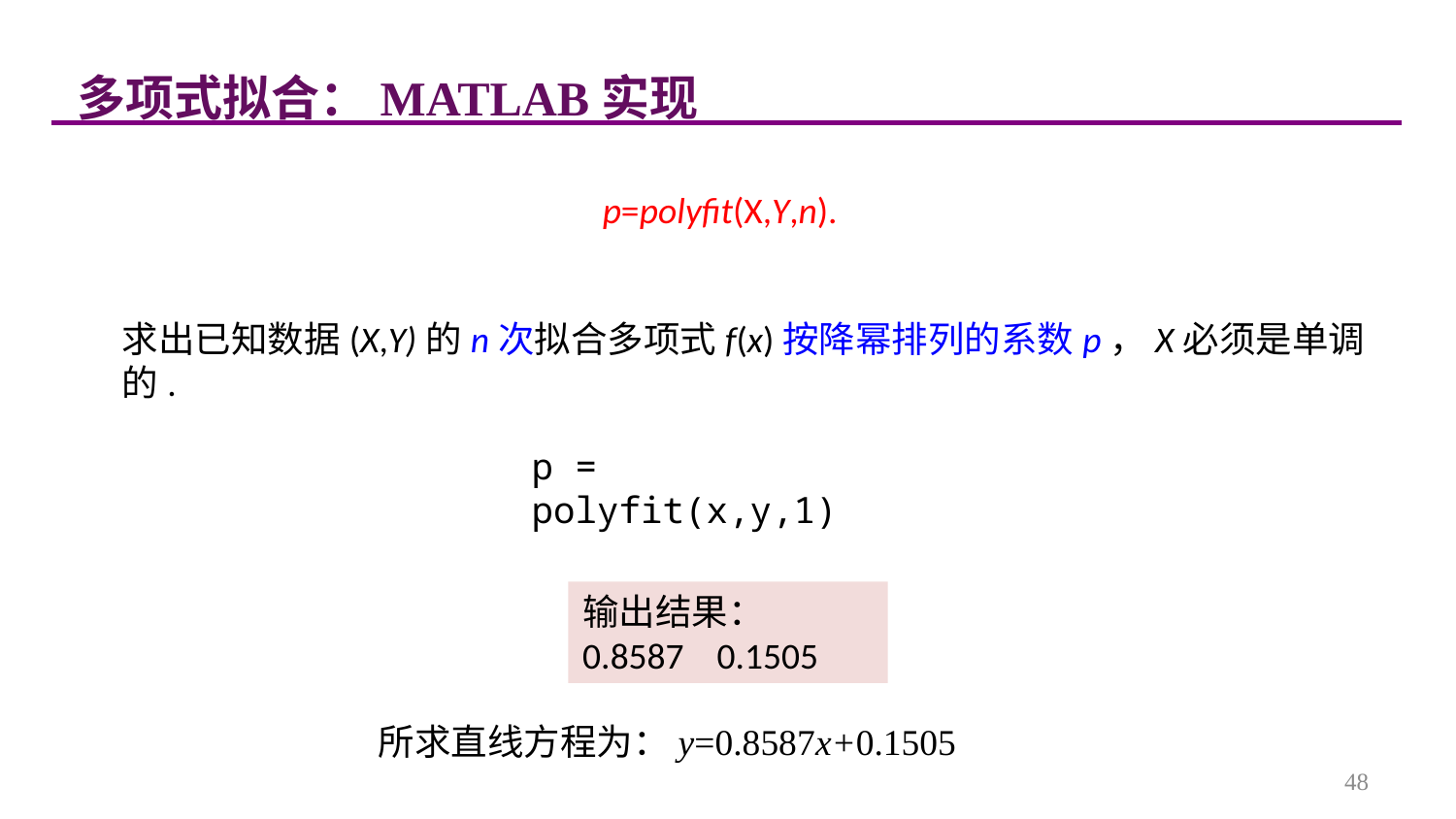

多项式拟合：MATLAB实现
p=polyfit(X,Y,n).
求出已知数据(X,Y)的n次拟合多项式f(x)按降幂排列的系数p，X必须是单调的.
p = polyfit(x,y,1)
输出结果：
0.8587    0.1505
所求直线方程为：y=0.8587x+0.1505
48